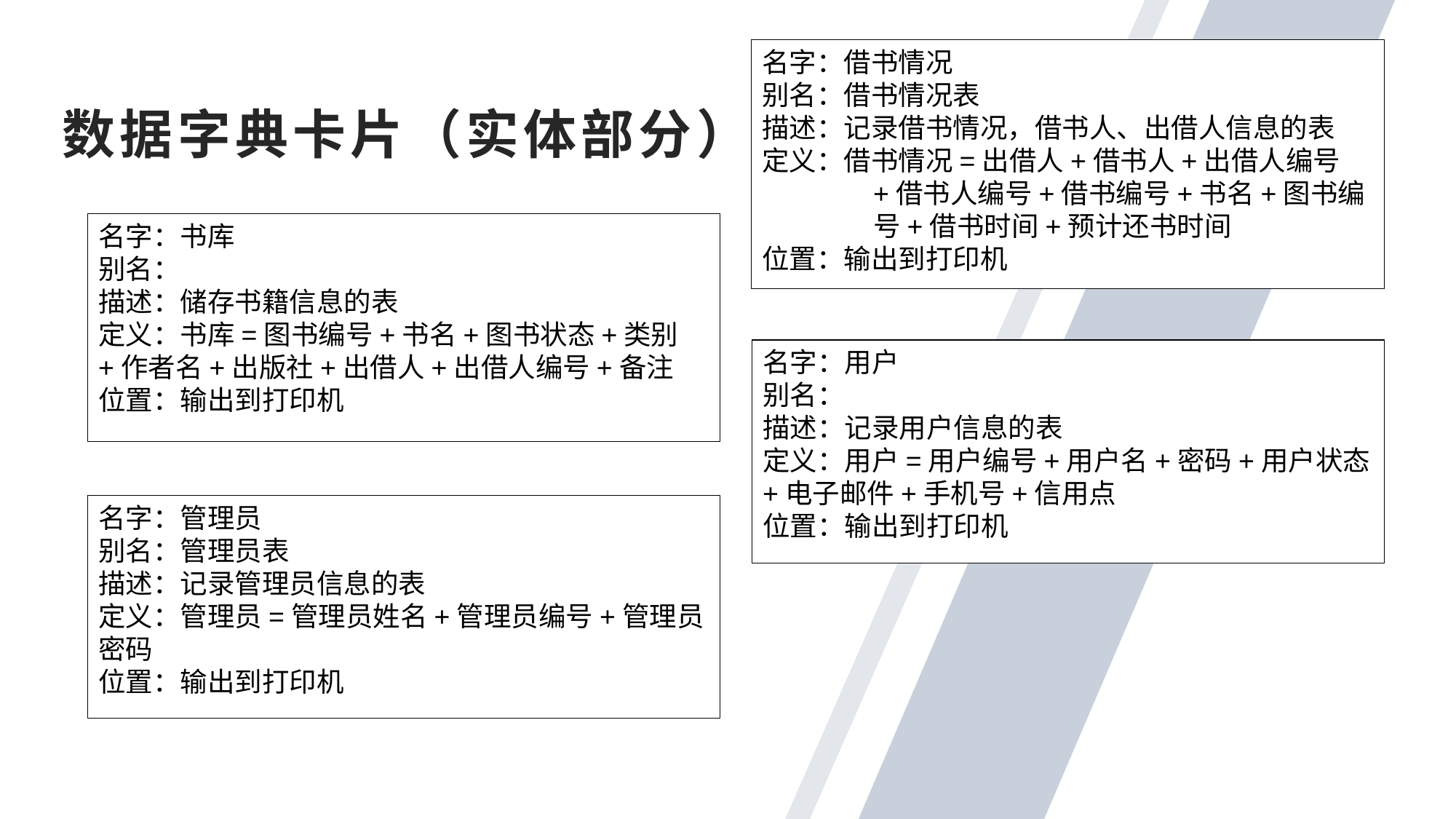

名字：借书情况
别名：借书情况表
描述：记录借书情况，借书人、出借人信息的表
定义：借书情况=出借人+借书人+出借人编号+借书人编号+借书编号+书名+图书编号+借书时间+预计还书时间
位置：输出到打印机

数据字典卡片（实体部分）
名字：书库
别名：
描述：储存书籍信息的表
定义：书库=图书编号+书名+图书状态+类别+作者名+出版社+出借人+出借人编号+备注
位置：输出到打印机

名字：用户
别名：
描述：记录用户信息的表
定义：用户=用户编号+用户名+密码+用户状态+电子邮件+手机号+信用点
位置：输出到打印机

名字：管理员
别名：管理员表
描述：记录管理员信息的表
定义：管理员=管理员姓名+管理员编号+管理员密码
位置：输出到打印机